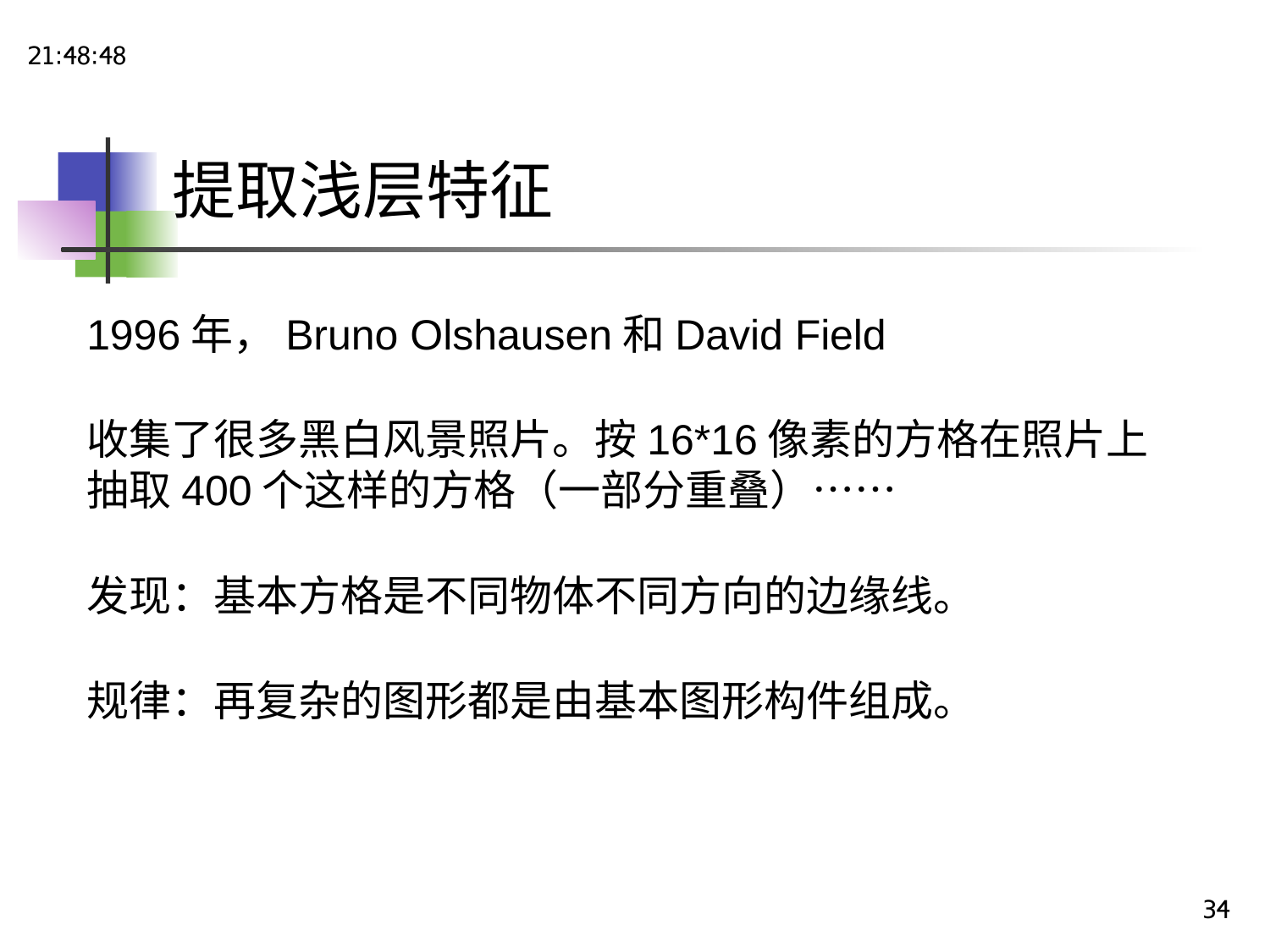

21:48:48
# 提取浅层特征
1996年，Bruno Olshausen和David Field

收集了很多黑白风景照片。按16*16像素的方格在照片上抽取400个这样的方格（一部分重叠）……

发现：基本方格是不同物体不同方向的边缘线。

规律：再复杂的图形都是由基本图形构件组成。
34